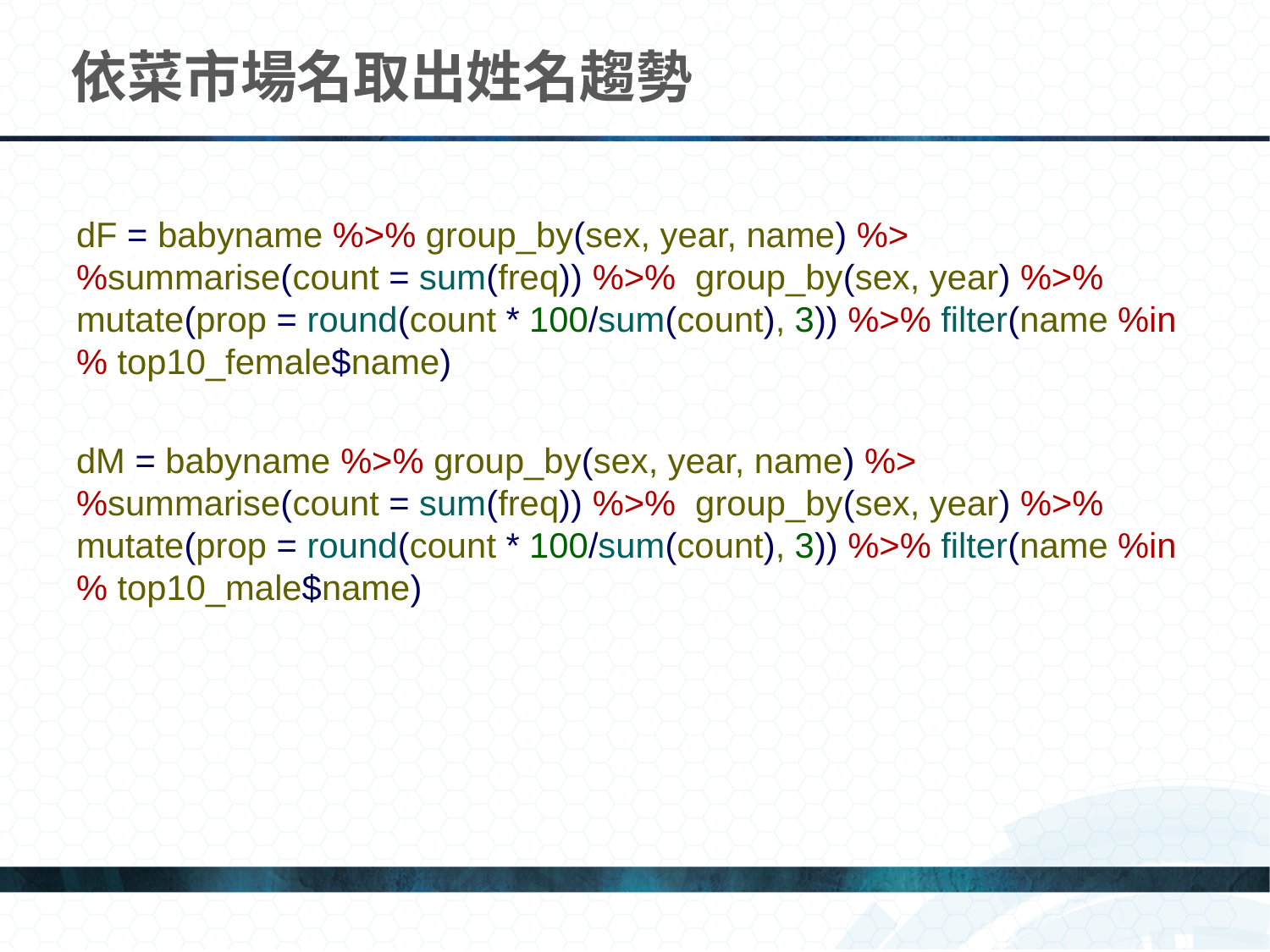

# 依菜市場名取出姓名趨勢
dF = babyname %>% group_by(sex, year, name) %>%summarise(count = sum(freq)) %>%  group_by(sex, year) %>% mutate(prop = round(count * 100/sum(count), 3)) %>% filter(name %in% top10_female$name)

dM = babyname %>% group_by(sex, year, name) %>%summarise(count = sum(freq)) %>%  group_by(sex, year) %>% mutate(prop = round(count * 100/sum(count), 3)) %>% filter(name %in% top10_male$name)